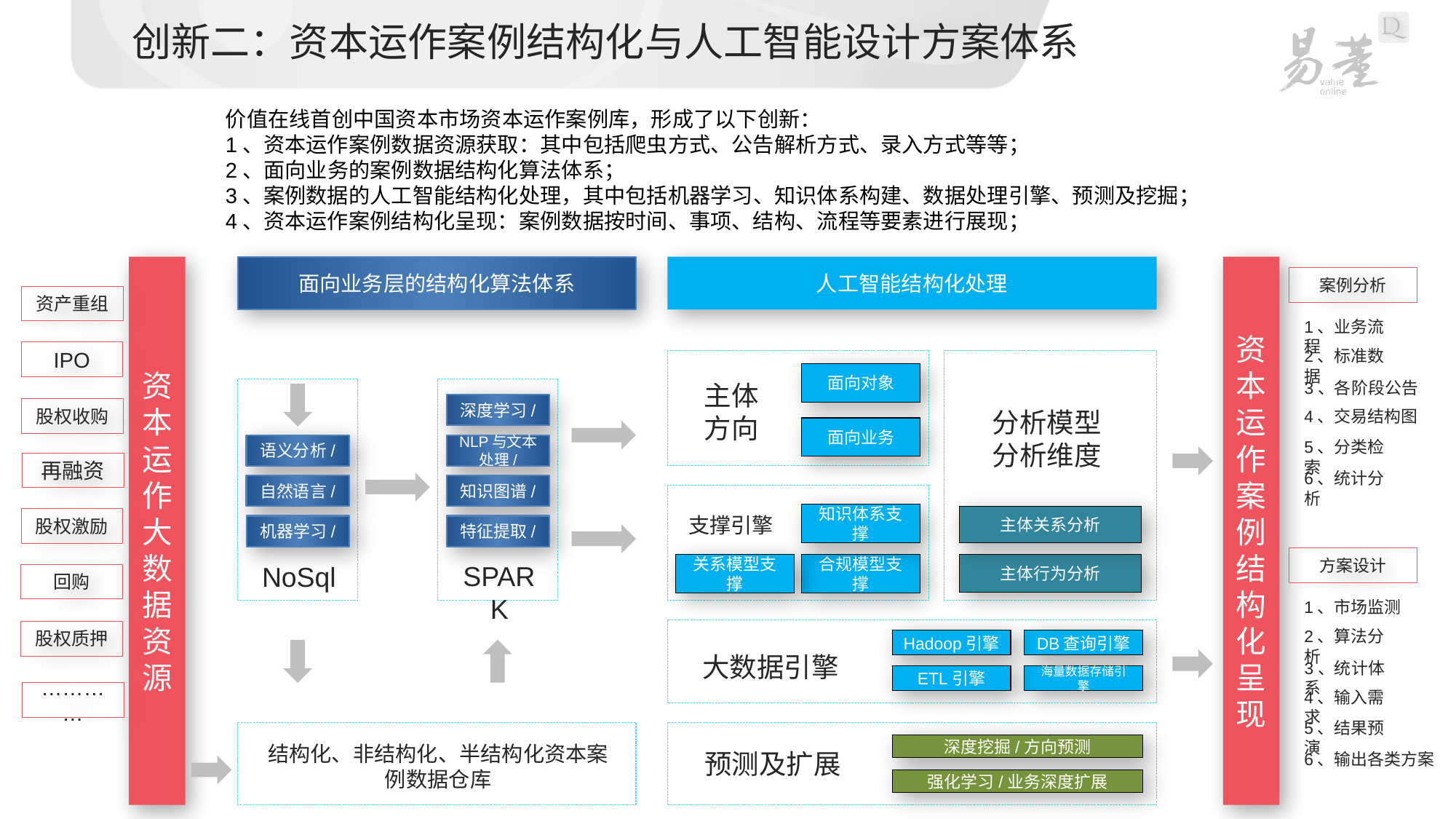

创新二：资本运作案例结构化与人工智能设计方案体系
价值在线首创中国资本市场资本运作案例库，形成了以下创新：
1、资本运作案例数据资源获取：其中包括爬虫方式、公告解析方式、录入方式等等；
2、面向业务的案例数据结构化算法体系；
3、案例数据的人工智能结构化处理，其中包括机器学习、知识体系构建、数据处理引擎、预测及挖掘；
4、资本运作案例结构化呈现：案例数据按时间、事项、结构、流程等要素进行展现；
资本运作大数据资源
面向业务层的结构化算法体系
人工智能结构化处理
资本运作案例结构化呈现
案例分析
资产重组
1、业务流程
2、标准数据
IPO

面向对象

主体行为分析
3、各阶段公告
主体
方向

语义分析/

深度学习/
股权收购
分析模型
分析维度
4、交易结构图
面向业务

5、分类检索
NLP与文本处理/

再融资
6、统计分析

知识图谱/
自然语言/

……
知识体系支撑
主体关系分析
支撑引擎
股权激励
特征提取/
机器学习/

方案设计
SPARK
关系模型支撑
合规模型支撑
NoSql
回购
1、市场监测

2、算法分析
股权质押
Hadoop引擎
DB查询引擎
大数据引擎

3、统计体系
ETL引擎
海量数据存储引擎
4、输入需求
…………
5、结果预演

深度挖掘/方向预测
结构化、非结构化、半结构化资本案例数据仓库
预测及扩展
6、输出各类方案

强化学习/业务深度扩展
38